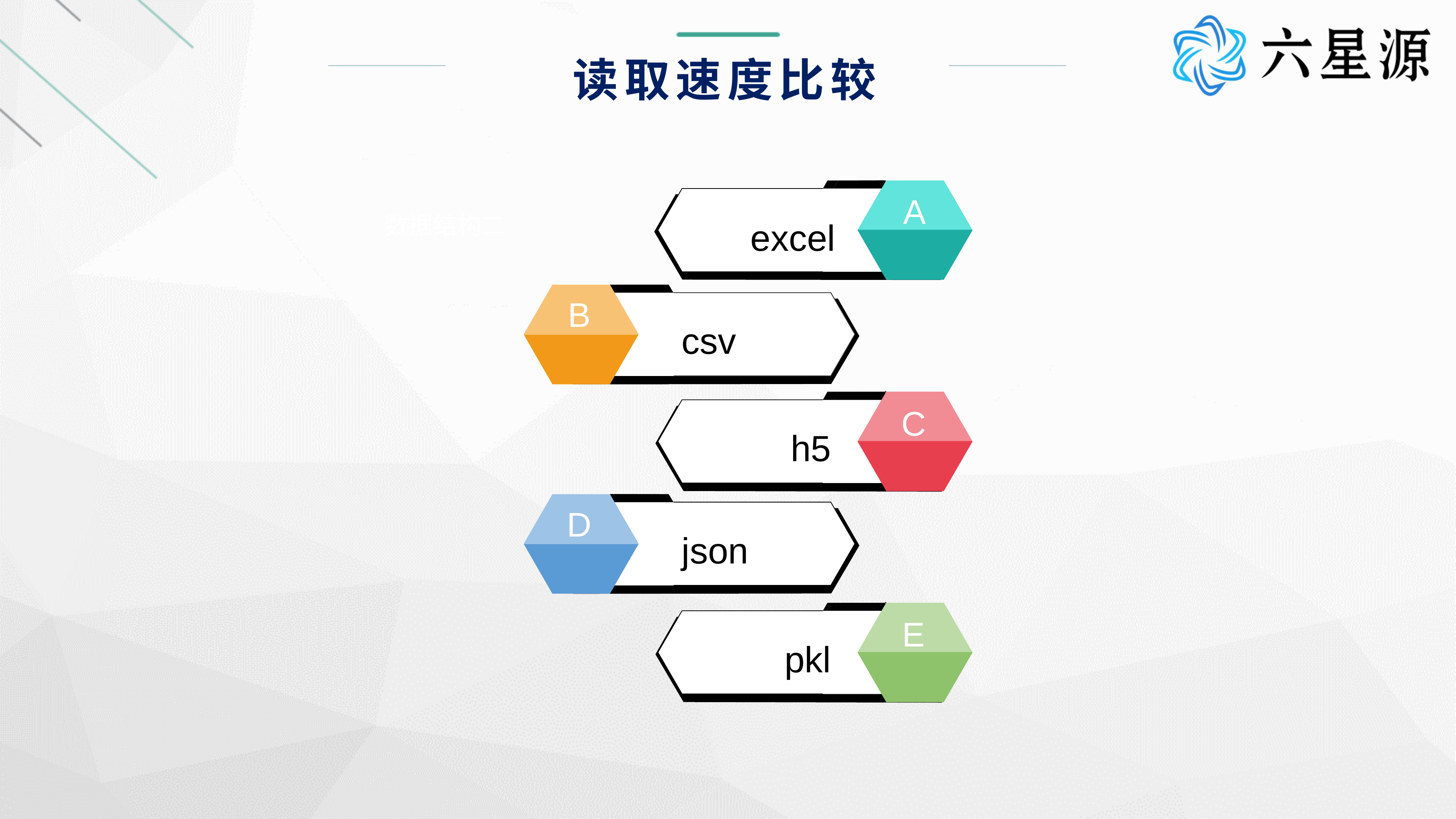

读取速度比较

A

excel
数据结构二

B

csv

C

h5

D

DataFrame

json

E

pkl